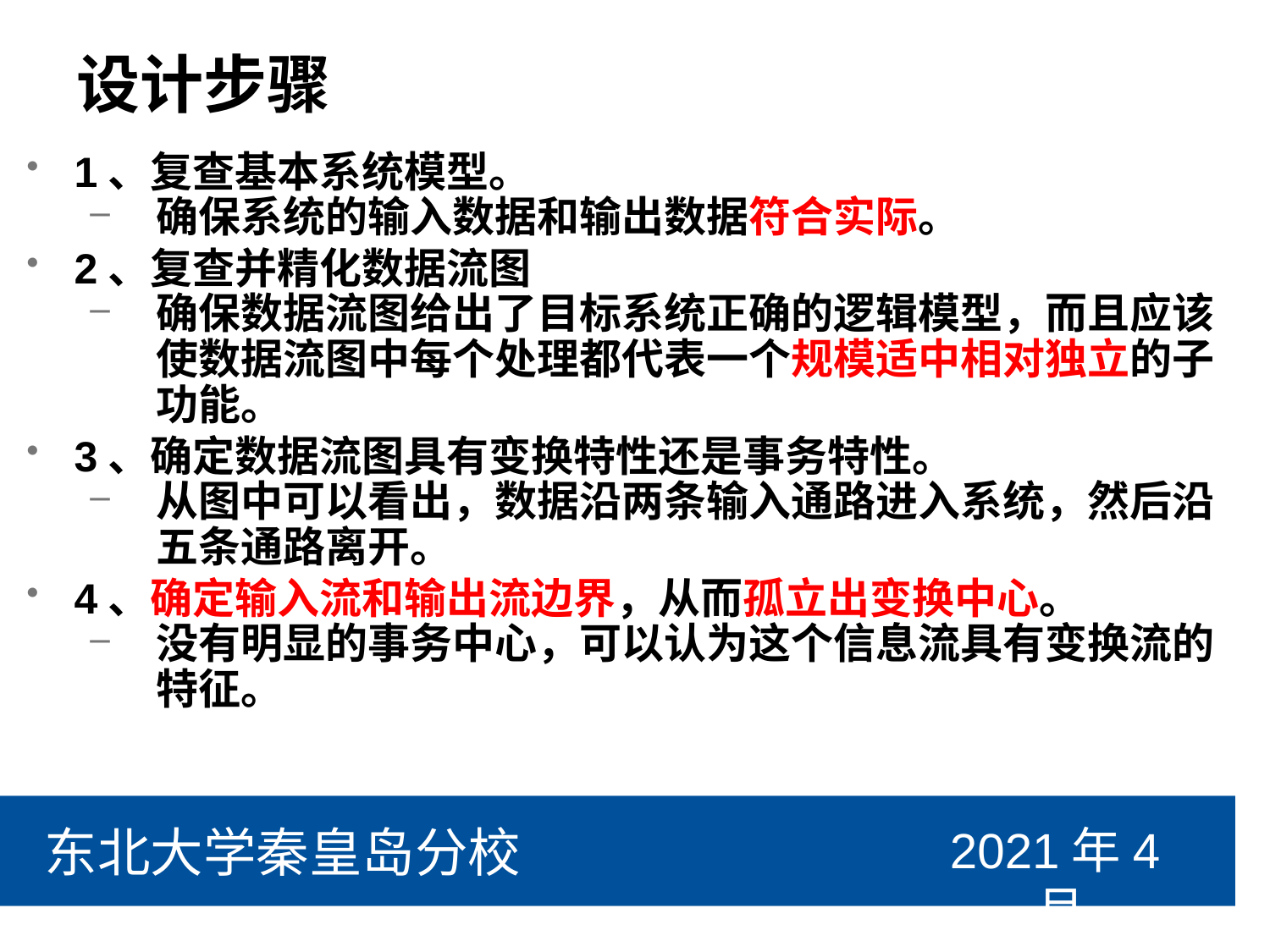

# 设计步骤
1、复查基本系统模型。
确保系统的输入数据和输出数据符合实际。
2、复查并精化数据流图
确保数据流图给出了目标系统正确的逻辑模型，而且应该使数据流图中每个处理都代表一个规模适中相对独立的子功能。
3、确定数据流图具有变换特性还是事务特性。
从图中可以看出，数据沿两条输入通路进入系统，然后沿五条通路离开。
4、确定输入流和输出流边界，从而孤立出变换中心。
没有明显的事务中心，可以认为这个信息流具有变换流的特征。